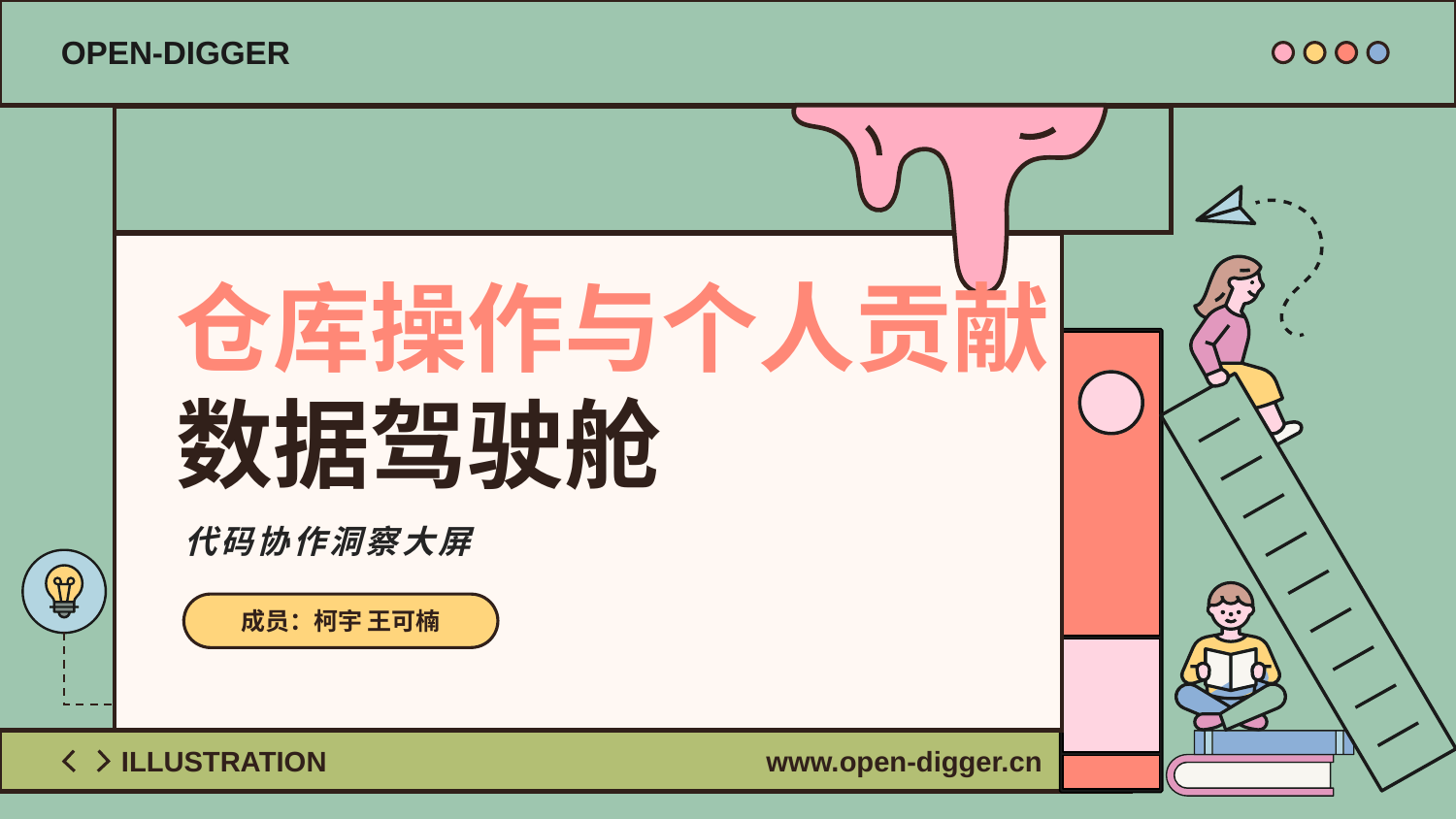

OPEN-DIGGER

仓库操作与个人贡献
数据驾驶舱
代码协作洞察大屏

成员：柯宇 王可楠

www.open-digger.cn
ILLUSTRATION